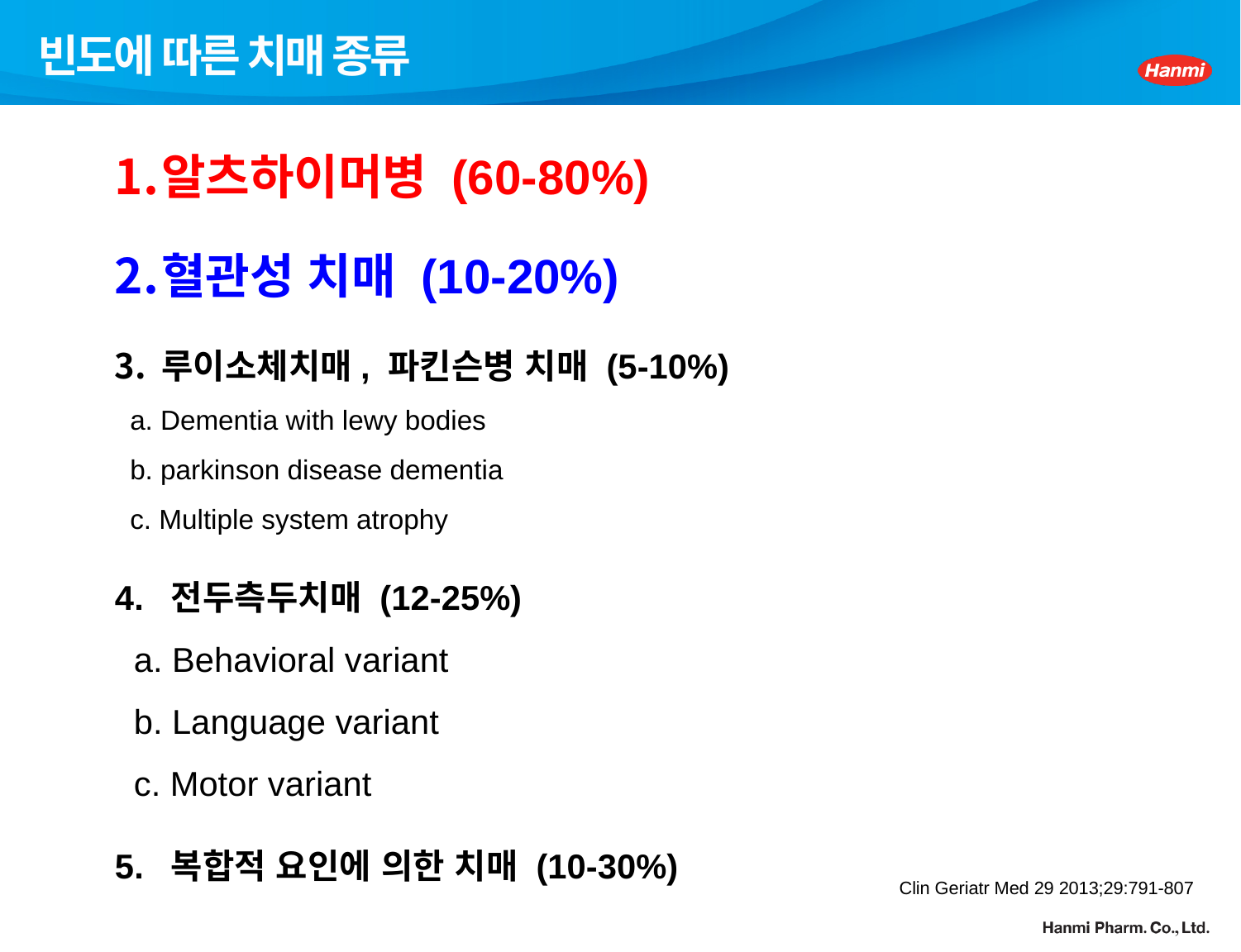

# 빈도에 따른 치매 종류
알츠하이머병 (60-80%)

혈관성 치매 (10-20%)

루이소체치매, 파킨슨병 치매 (5-10%)
  a. Dementia with lewy bodies
  b. parkinson disease dementia
  c. Multiple system atrophy

4.  전두측두치매 (12-25%)
  a. Behavioral variant
  b. Language variant
  c. Motor variant

5.  복합적 요인에 의한 치매 (10-30%)
Clin Geriatr Med 29 2013;29:791-807